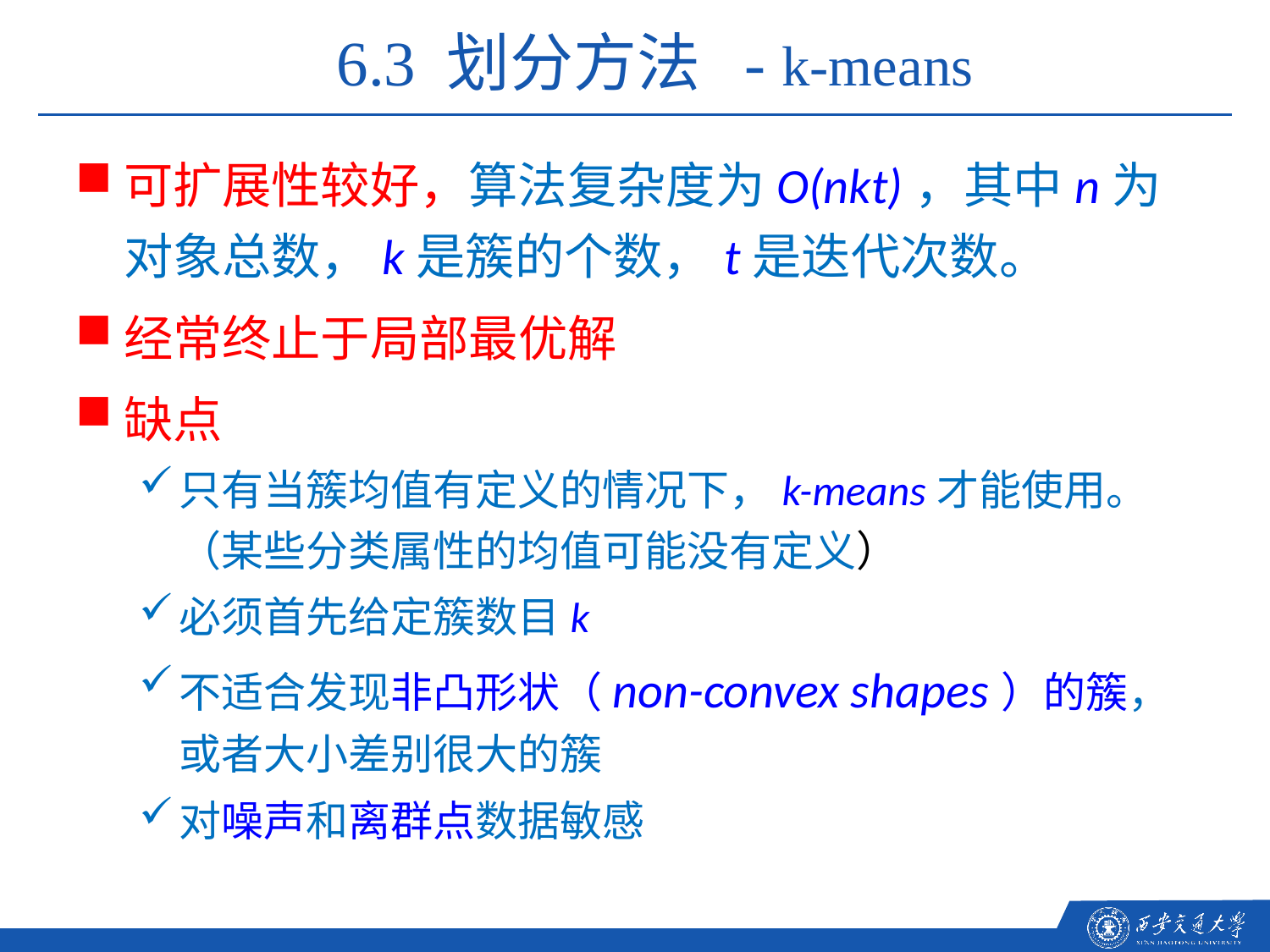

6.3 划分方法  - k-means
可扩展性较好，算法复杂度为O(nkt)，其中n为对象总数，k是簇的个数，t是迭代次数。
经常终止于局部最优解
缺点
只有当簇均值有定义的情况下，k-means才能使用。（某些分类属性的均值可能没有定义）
必须首先给定簇数目k
不适合发现非凸形状（non-convex shapes）的簇，或者大小差别很大的簇
对噪声和离群点数据敏感